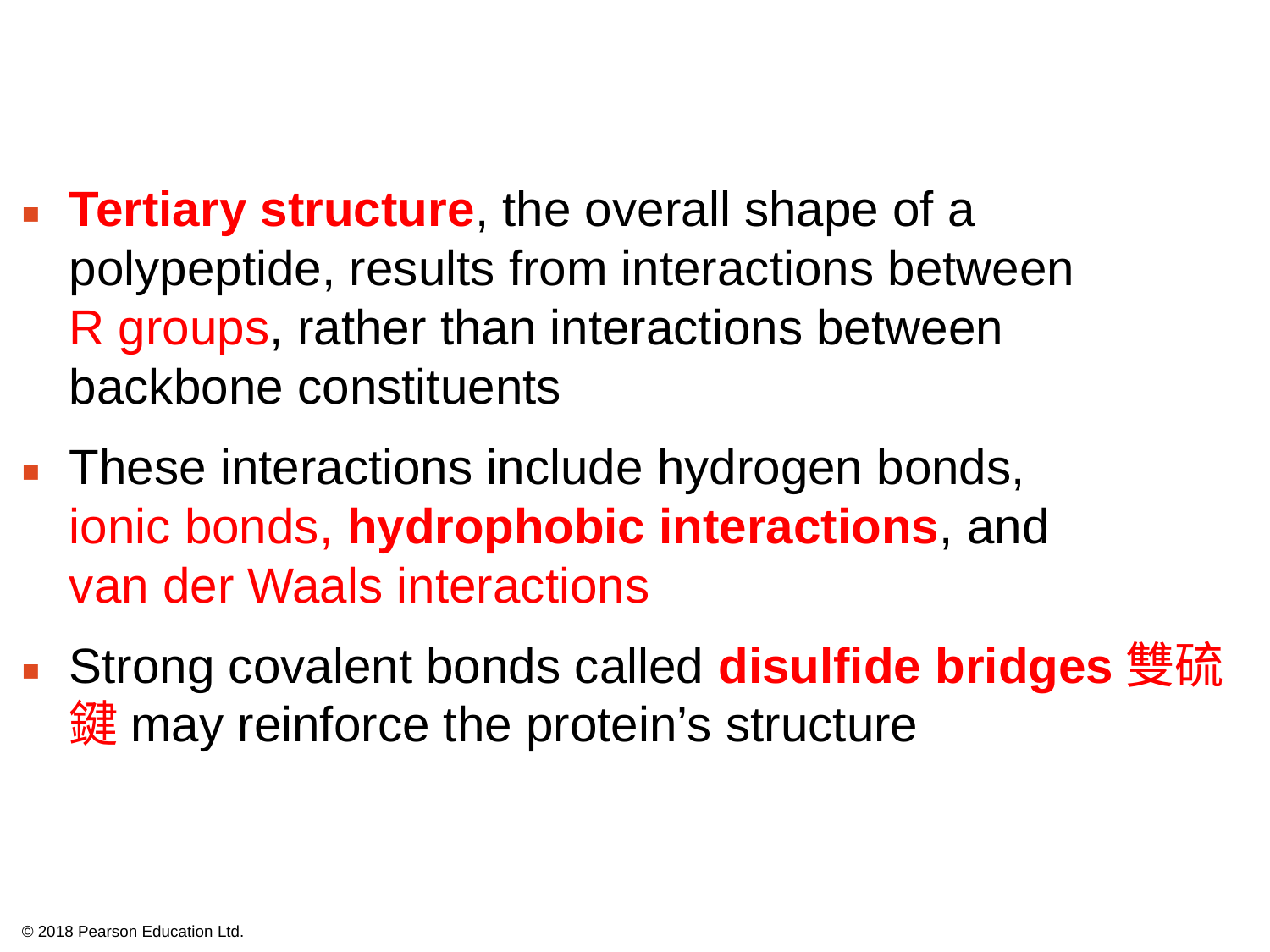

Tertiary structure, the overall shape of a polypeptide, results from interactions between
R groups, rather than interactions between backbone constituents
These interactions include hydrogen bonds,
ionic bonds, hydrophobic interactions, and
van der Waals interactions
Strong covalent bonds called disulfide bridges雙硫鍵may reinforce the protein’s structure
© 2018 Pearson Education Ltd.